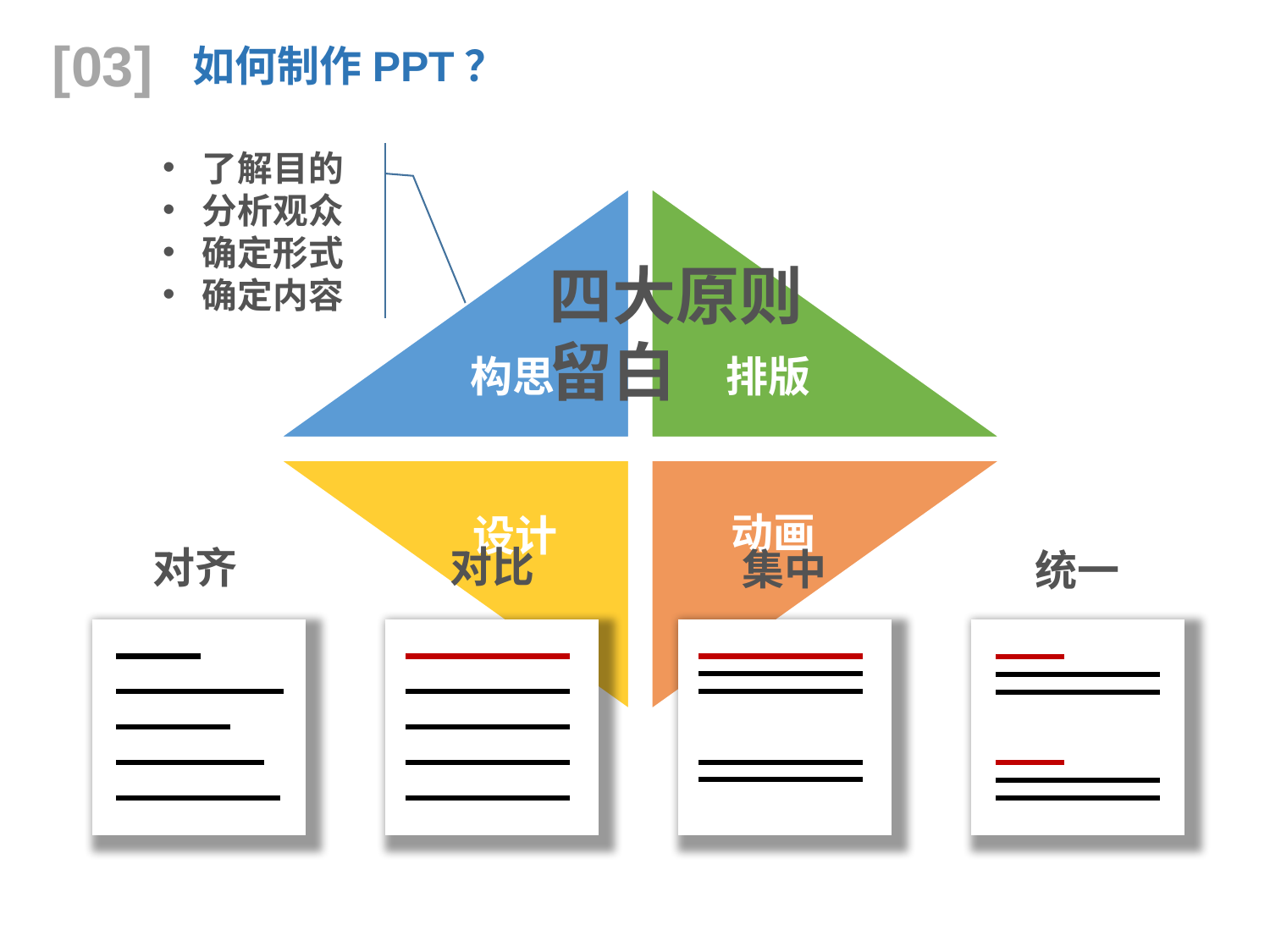

[03]
如何制作PPT？
了解目的
分析观众
确定形式
确定内容
构思

动画
设计
排版
四大原则
留白
对比
对齐
集中
统一